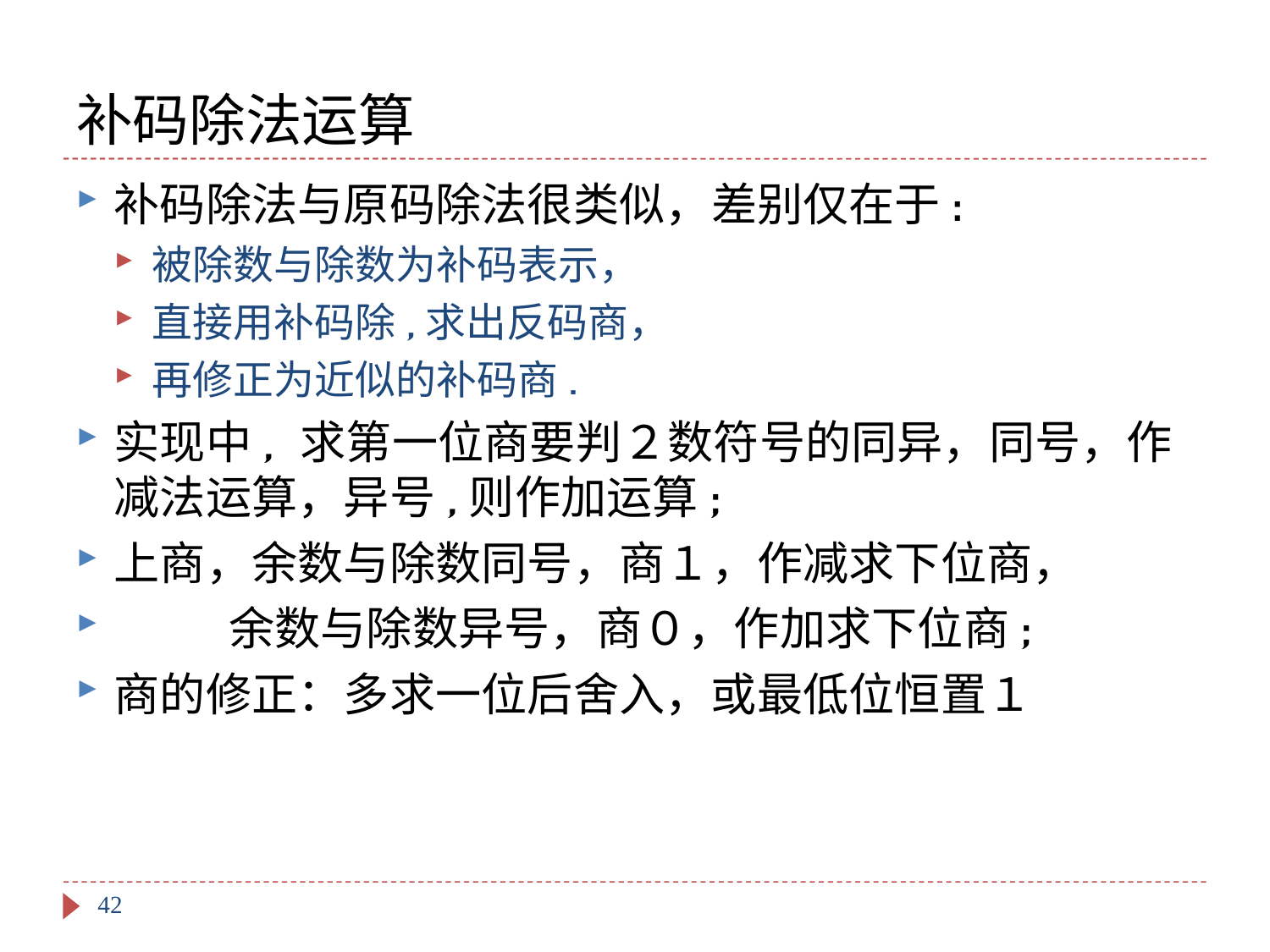

# 补码除法运算
补码除法与原码除法很类似，差别仅在于:
被除数与除数为补码表示，
直接用补码除,求出反码商，
再修正为近似的补码商.
实现中, 求第一位商要判２数符号的同异，同号，作减法运算，异号,则作加运算;
上商，余数与除数同号，商１，作减求下位商，
          余数与除数异号，商０，作加求下位商;
商的修正：多求一位后舍入，或最低位恒置１

42